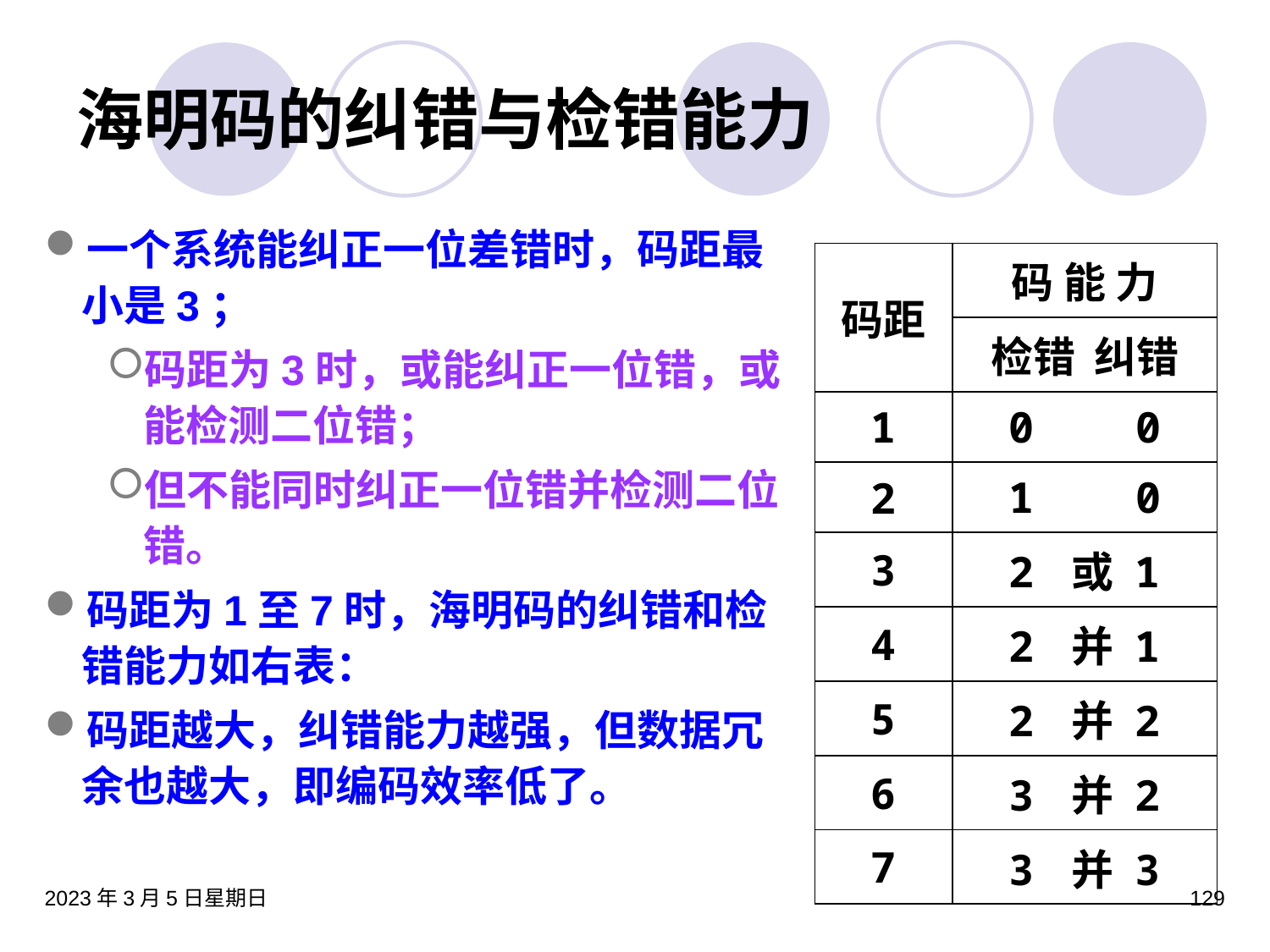

# 海明码的纠错与检错能力
一个系统能纠正一位差错时，码距最小是3；
码距为3时，或能纠正一位错，或能检测二位错；
但不能同时纠正一位错并检测二位错。
码距为1至7时，海明码的纠错和检错能力如右表：
码距越大，纠错能力越强，但数据冗余也越大，即编码效率低了。
| 码距 | 码 能 力 |
| --- | --- |
|  | 检错 纠错 |
| 1 | 0 0 |
| 2 | 1 0 |
| 3 | 2 或 1 |
| 4 | 2 并 1 |
| 5 | 2 并 2 |
| 6 | 3 并 2 |
| 7 | 3 并 3 |
2023年3月5日星期日
129